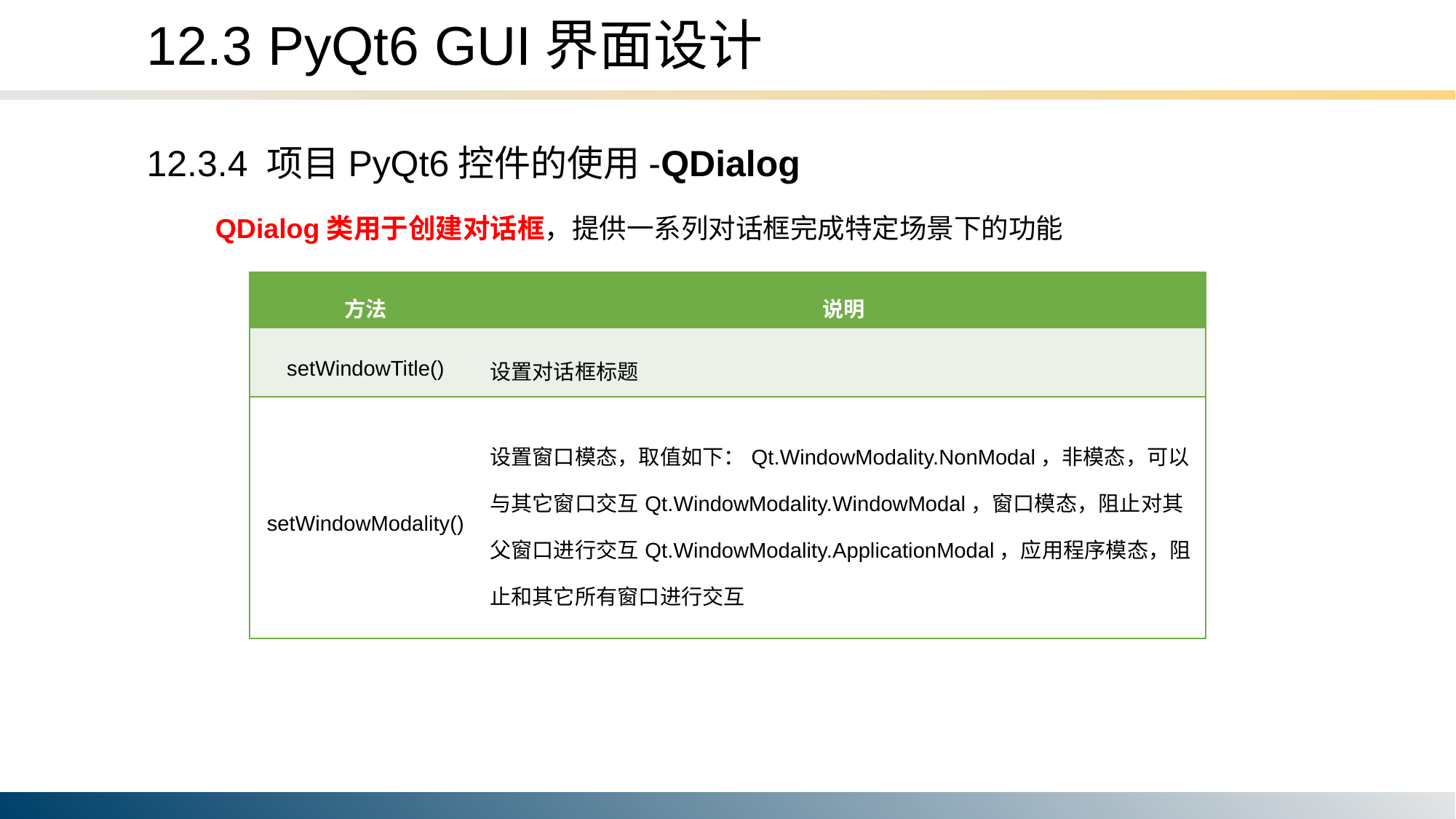

12.3 PyQt6 GUI界面设计
12.3.4 项目PyQt6控件的使用-QDialog
QDialog类用于创建对话框，提供一系列对话框完成特定场景下的功能
| 方法 | 说明 |
| --- | --- |
| setWindowTitle() | 设置对话框标题 |
| setWindowModality() | 设置窗口模态，取值如下：Qt.WindowModality.NonModal，非模态，可以与其它窗口交互Qt.WindowModality.WindowModal，窗口模态，阻止对其父窗口进行交互Qt.WindowModality.ApplicationModal，应用程序模态，阻止和其它所有窗口进行交互 |